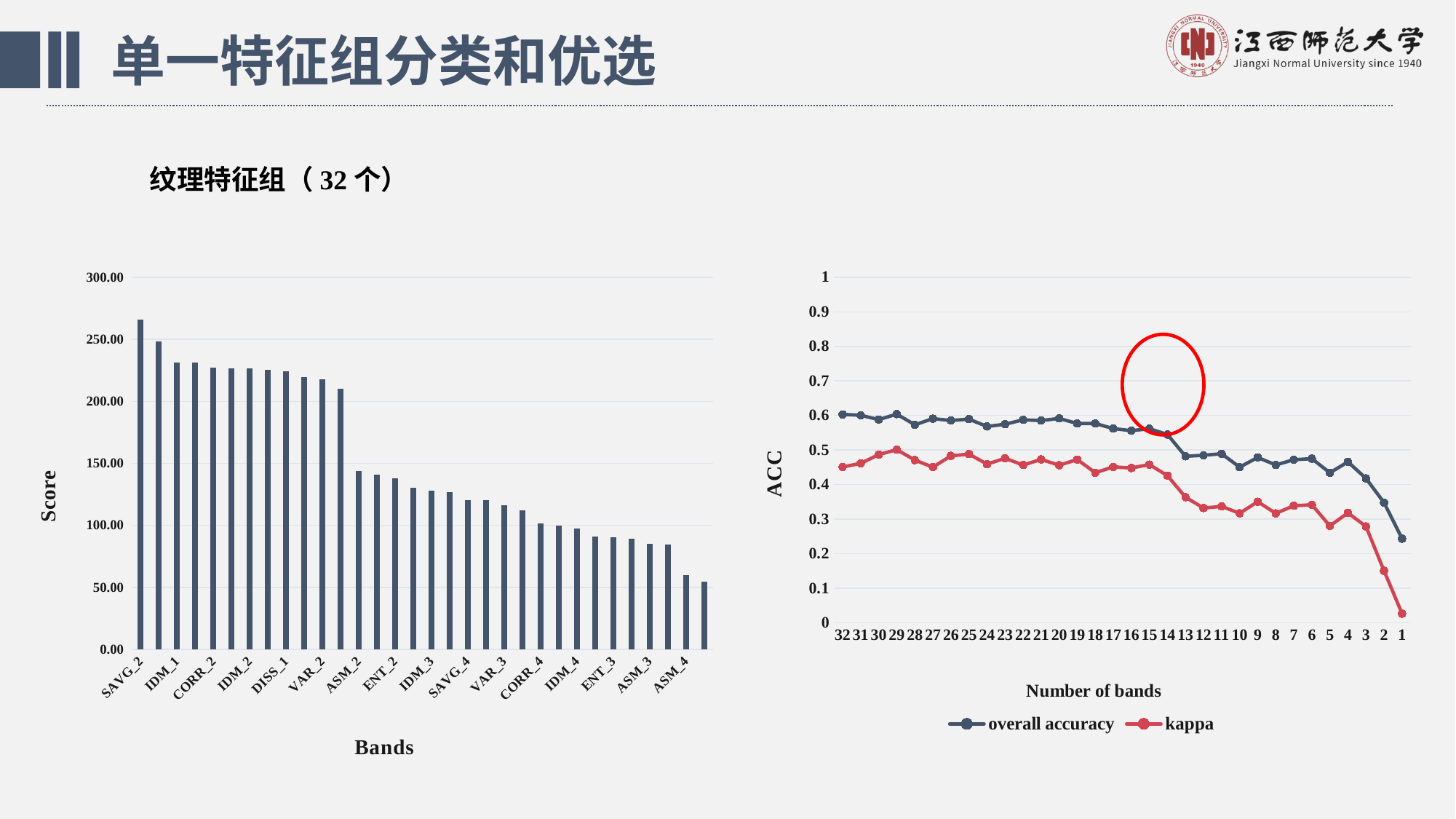

单一特征组分类和优选
纹理特征组（32个）

### Chart

| Category | Column2 |
|---|---|
| SAVG_2 | 265.91735982356994 |
| SAVG_1 | 248.55468480276224 |
| IDM_1 | 231.5450416860379 |
| CONTRAST_1 | 231.36169388436497 |
| CORR_2 | 227.12082201244525 |
| CONTRAST_2 | 226.82174492276457 |
| IDM_2 | 226.57841709405022 |
| CORR_1 | 225.52027138427061 |
| DISS_1 | 224.1720592285276 |
| DISS_2 | 219.72403283611902 |
| VAR_2 | 217.8560292770601 |
| VAR_1 | 209.95115493800225 |
| ASM_2 | 143.9499361799755 |
| SAVG_3 | 140.67105003749876 |
| ENT_2 | 137.7168424426912 |
| CORR_3 | 130.296575735481 |
| IDM_3 | 127.74640796262365 |
| CONTRAST_3 | 126.52971422629 |
| SAVG_4 | 120.30068769965789 |
| DISS_3 | 120.14531330856289 |
| VAR_3 | 116.42660805854707 |
| ENT_1 | 112.29317101653973 |
| CORR_4 | 101.70372945512477 |
| ASM_1 | 99.78465161700304 |
| IDM_4 | 97.13149706292859 |
| DISS_4 | 90.89209489076049 |
| ENT_3 | 90.43908255105336 |
| CONTRAST_4 | 89.2377143634711 |
| ASM_3 | 85.29420516146244 |
| VAR_4 | 84.43296099976082 |
| ASM_4 | 60.10525944730542 |
| ENT_4 | 54.69558814730271 |

### Chart

| Category | overall accuracy | kappa |
|---|---|---|
| 32 | 0.602960969044414 | 0.450713491830295 |
| 31 | 0.600570613409415 | 0.461264263567526 |
| 30 | 0.588 | 0.486640468901598 |
| 29 | 0.603870967741935 | 0.500978449990557 |
| 28 | 0.57286432160804 | 0.470726050275549 |
| 27 | 0.59073359073359 | 0.450277300855988 |
| 26 | 0.585427135678392 | 0.483010202665828 |
| 25 | 0.589216944801026 | 0.488058883086104 |
| 24 | 0.56806282722513 | 0.458959507801652 |
| 23 | 0.574578469520103 | 0.475907366075745 |
| 22 | 0.58720200752823 | 0.456523946320108 |
| 21 | 0.585234899328859 | 0.47259982253771 |
| 20 | 0.591358024691358 | 0.455896426995653 |
| 19 | 0.576612903225806 | 0.472323792712142 |
| 18 | 0.576576576576576 | 0.434111220210358 |
| 17 | 0.561904761904761 | 0.451005226201991 |
| 16 | 0.55596107055961 | 0.447752485325489 |
| 15 | 0.561608300907911 | 0.457698657973836 |
| 14 | 0.544757033248081 | 0.425622950354494 |
| 13 | 0.481675392670157 | 0.363199149602669 |
| 12 | 0.48469387755102 | 0.331792148908244 |
| 11 | 0.489060489060489 | 0.336567325375532 |
| 10 | 0.450314465408805 | 0.316588735538007 |
| 9 | 0.478378378378378 | 0.350200872647196 |
| 8 | 0.456603773584905 | 0.316383584766325 |
| 7 | 0.471747700394218 | 0.33839327164959 |
| 6 | 0.474773609314359 | 0.341220378972822 |
| 5 | 0.433986928104575 | 0.280161941560219 |
| 4 | 0.465629053177691 | 0.31782219893309 |
| 3 | 0.417721518987341 | 0.2784428343655 |
| 2 | 0.347328244274809 | 0.15004995763087 |
| 1 | 0.243142144638404 | 0.0260934627303408 |